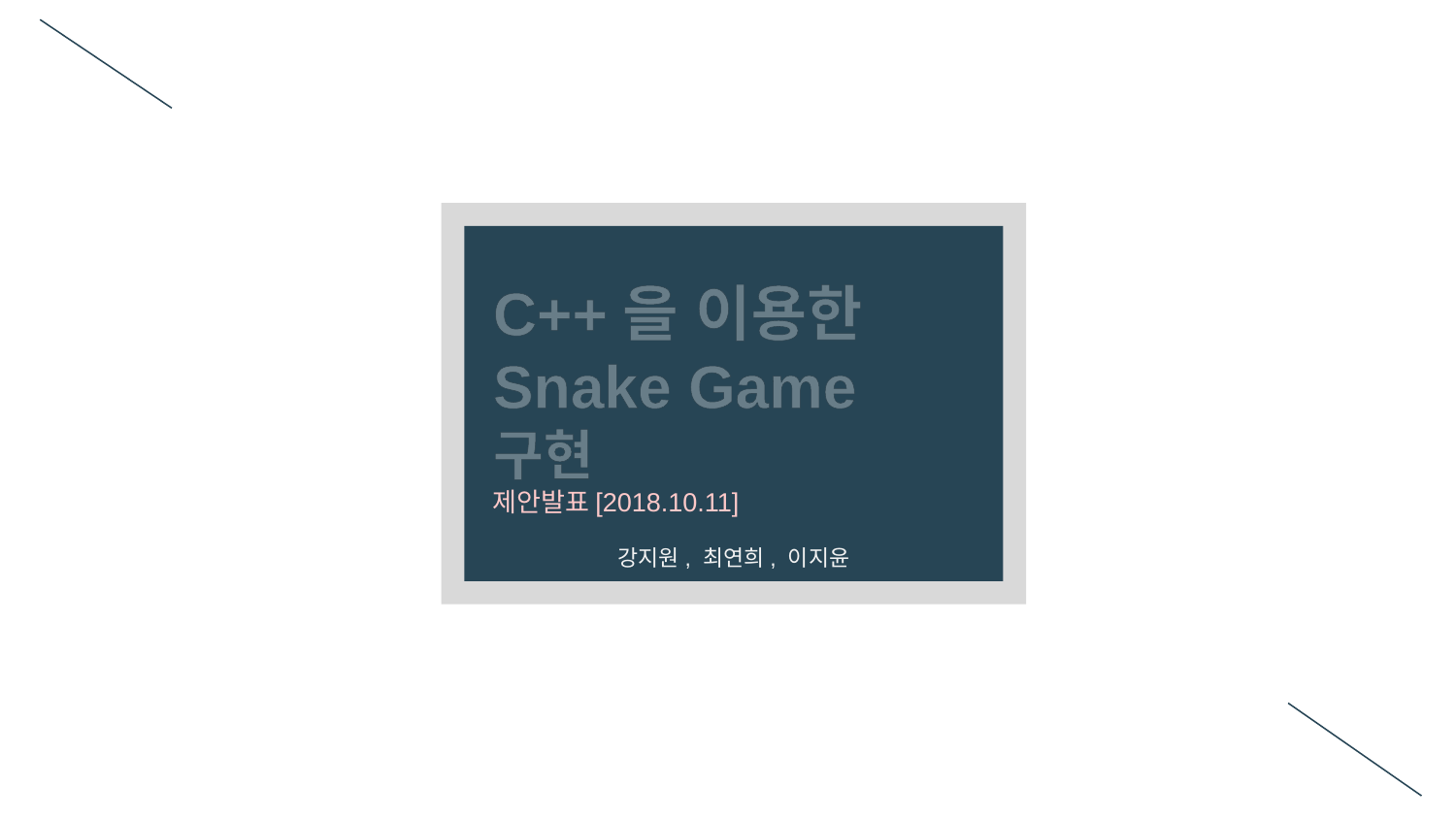

C++을 이용한
Snake Game 구현
제안발표[2018.10.11]

강지원, 최연희, 이지윤